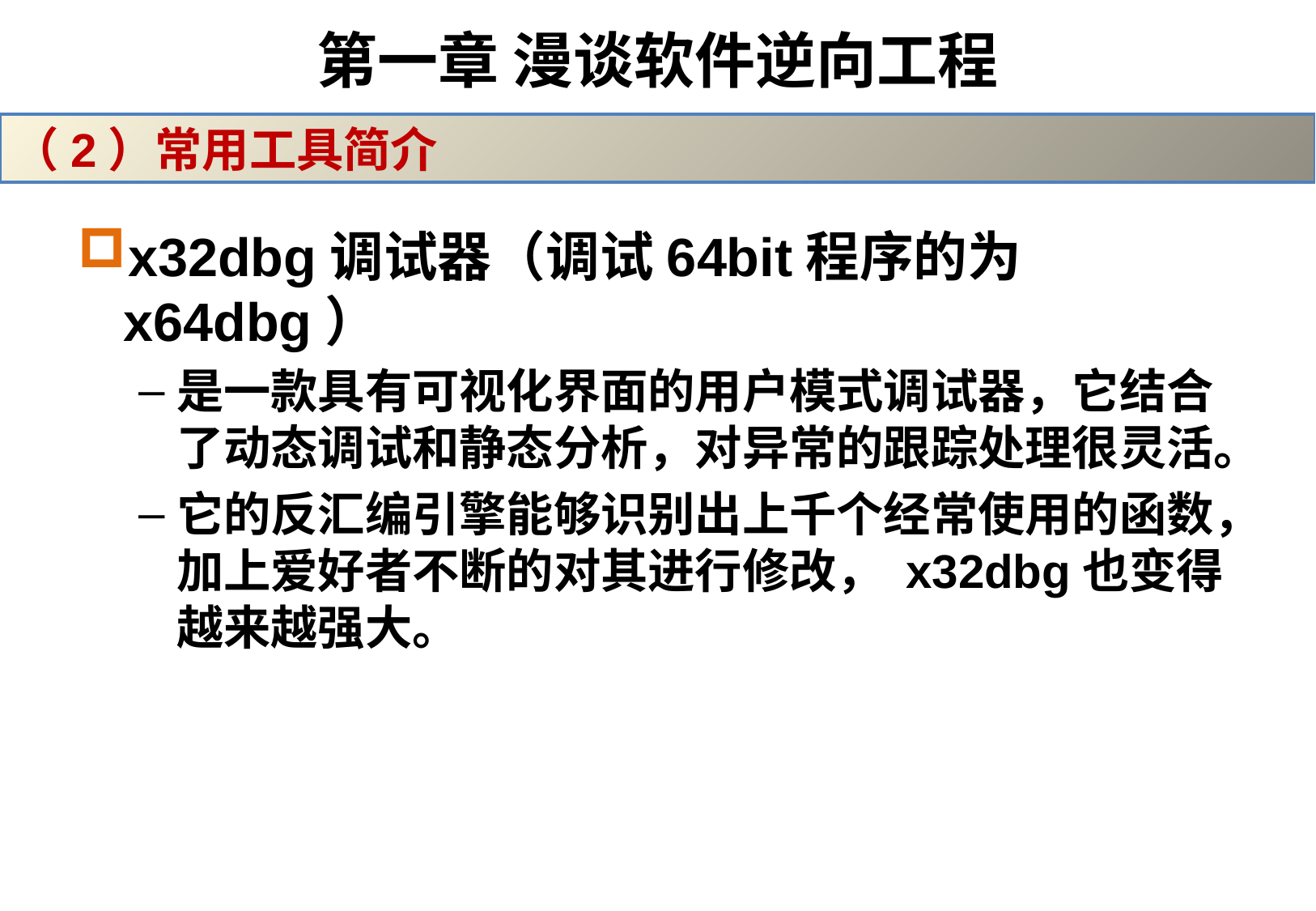

# 第一章 漫谈软件逆向工程
（2）常用工具简介
x32dbg调试器（调试64bit程序的为 x64dbg）
是一款具有可视化界面的用户模式调试器，它结合了动态调试和静态分析，对异常的跟踪处理很灵活。
它的反汇编引擎能够识别出上千个经常使用的函数，加上爱好者不断的对其进行修改， x32dbg也变得越来越强大。